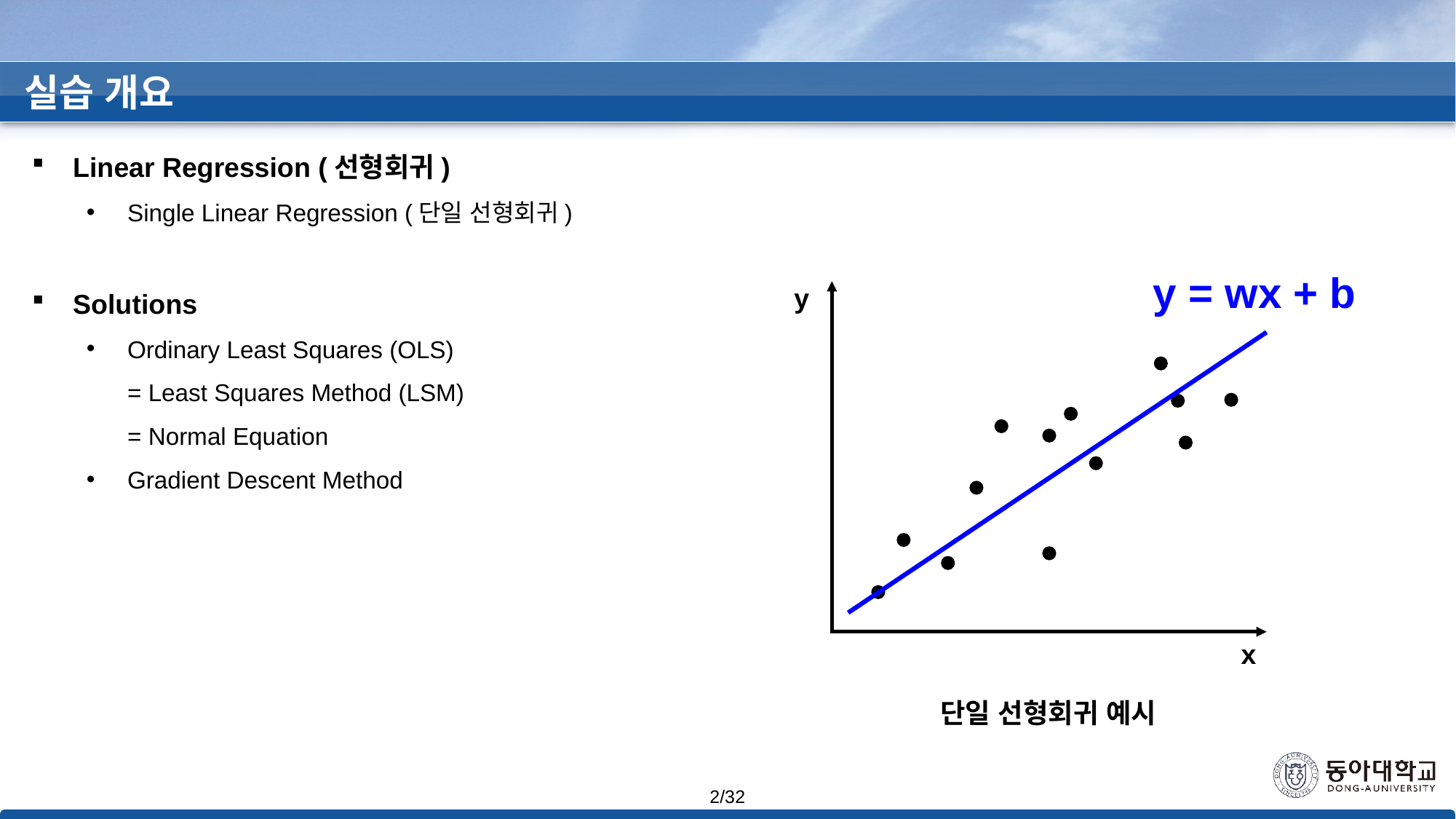

실습 개요
Linear Regression (선형회귀)
Single Linear Regression (단일 선형회귀)

Solutions
Ordinary Least Squares (OLS)
= Least Squares Method (LSM)
= Normal Equation
Gradient Descent Method
y = wx + b
y

x
단일 선형회귀 예시